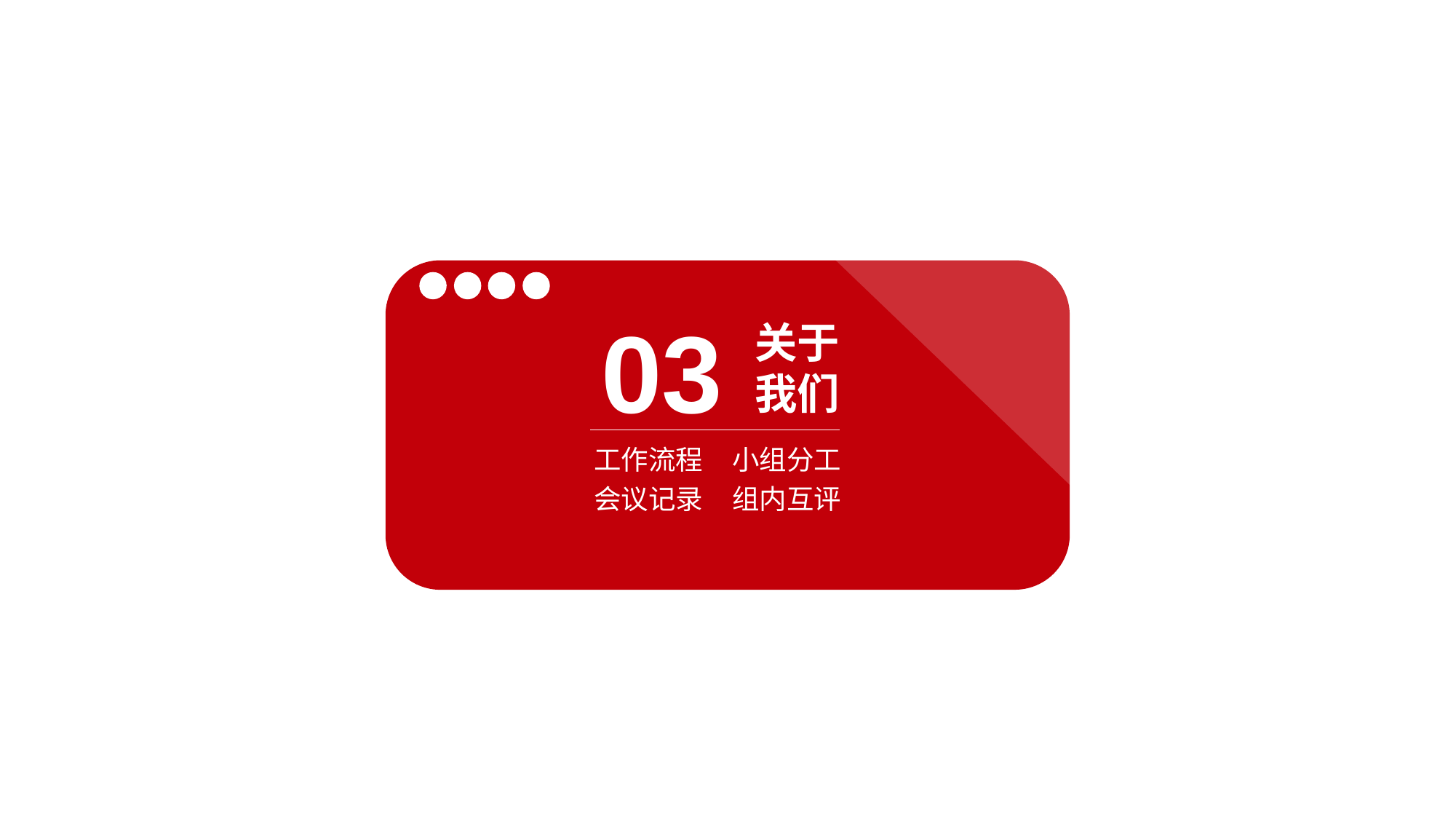

03
关于
我们
工作流程
小组分工
会议记录
组内互评